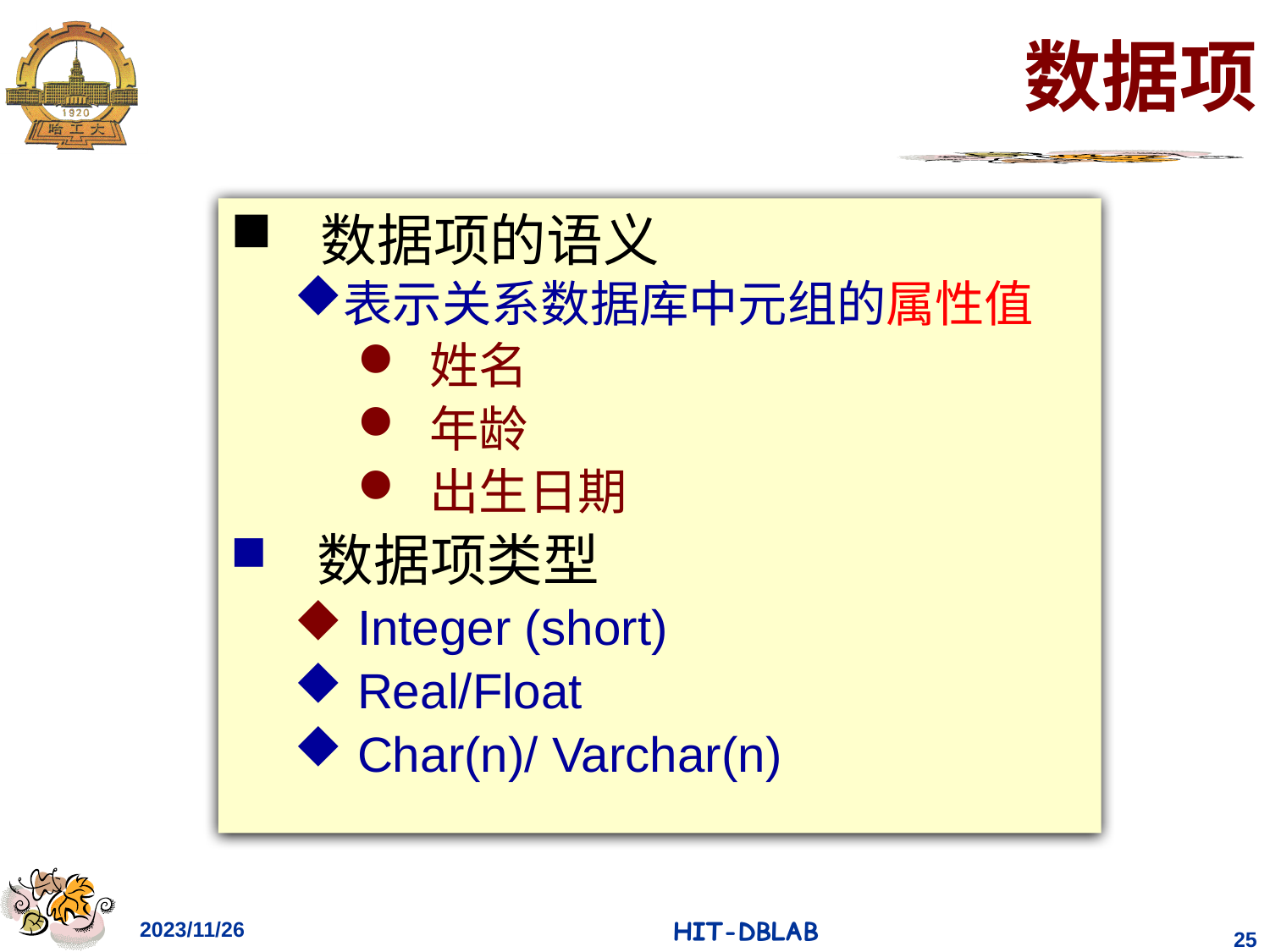

# 数据项

 数据项的语义
表示关系数据库中元组的属性值
 姓名
 年龄
 出生日期
 数据项类型
 Integer (short)
 Real/Float
 Char(n)/ Varchar(n)

2023/11/26
HIT-DBLAB
25